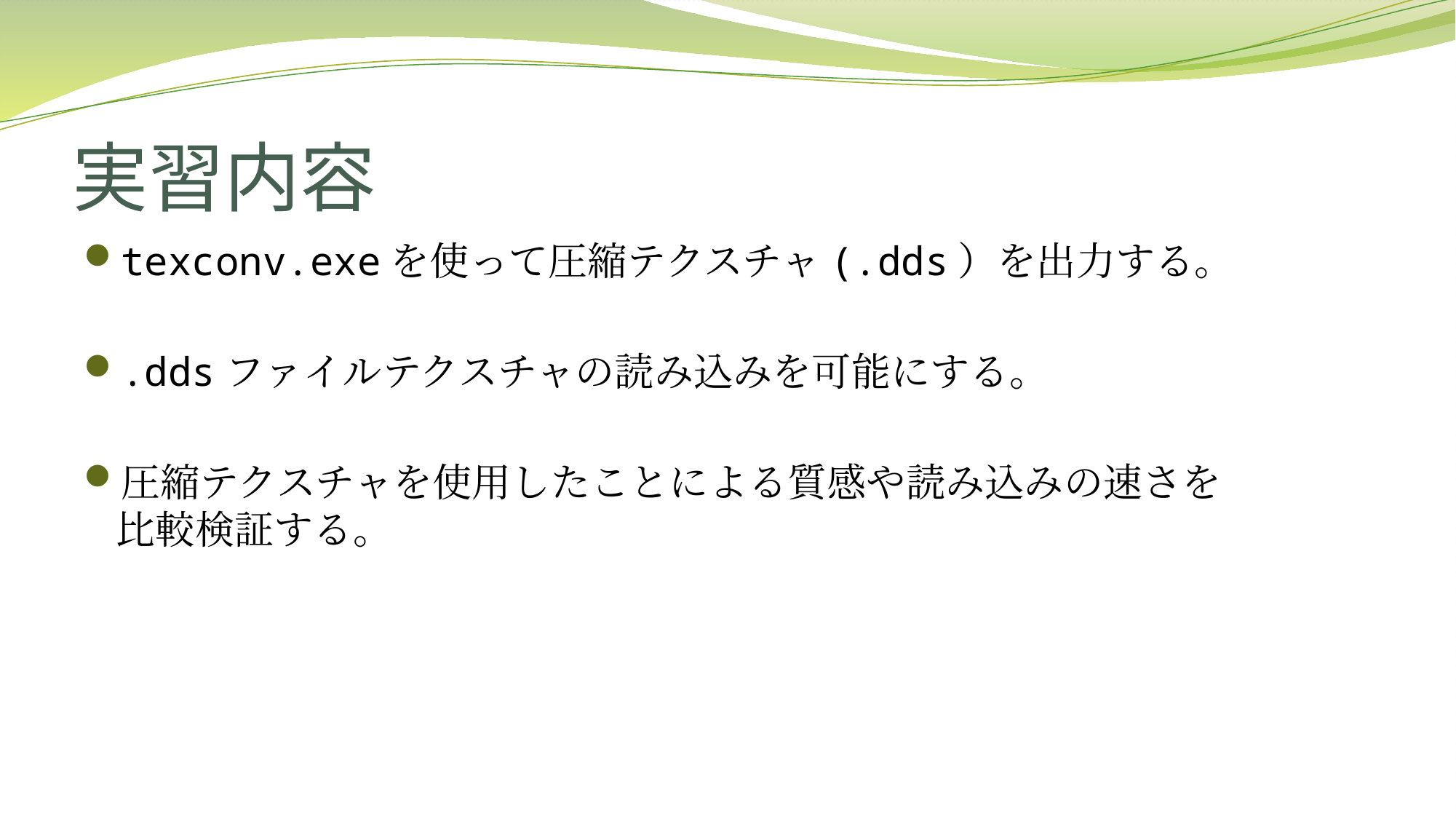

# 実習内容
texconv.exeを使って圧縮テクスチャ(.dds）を出力する。

.ddsファイルテクスチャの読み込みを可能にする。

圧縮テクスチャを使用したことによる質感や読み込みの速さを
比較検証する。